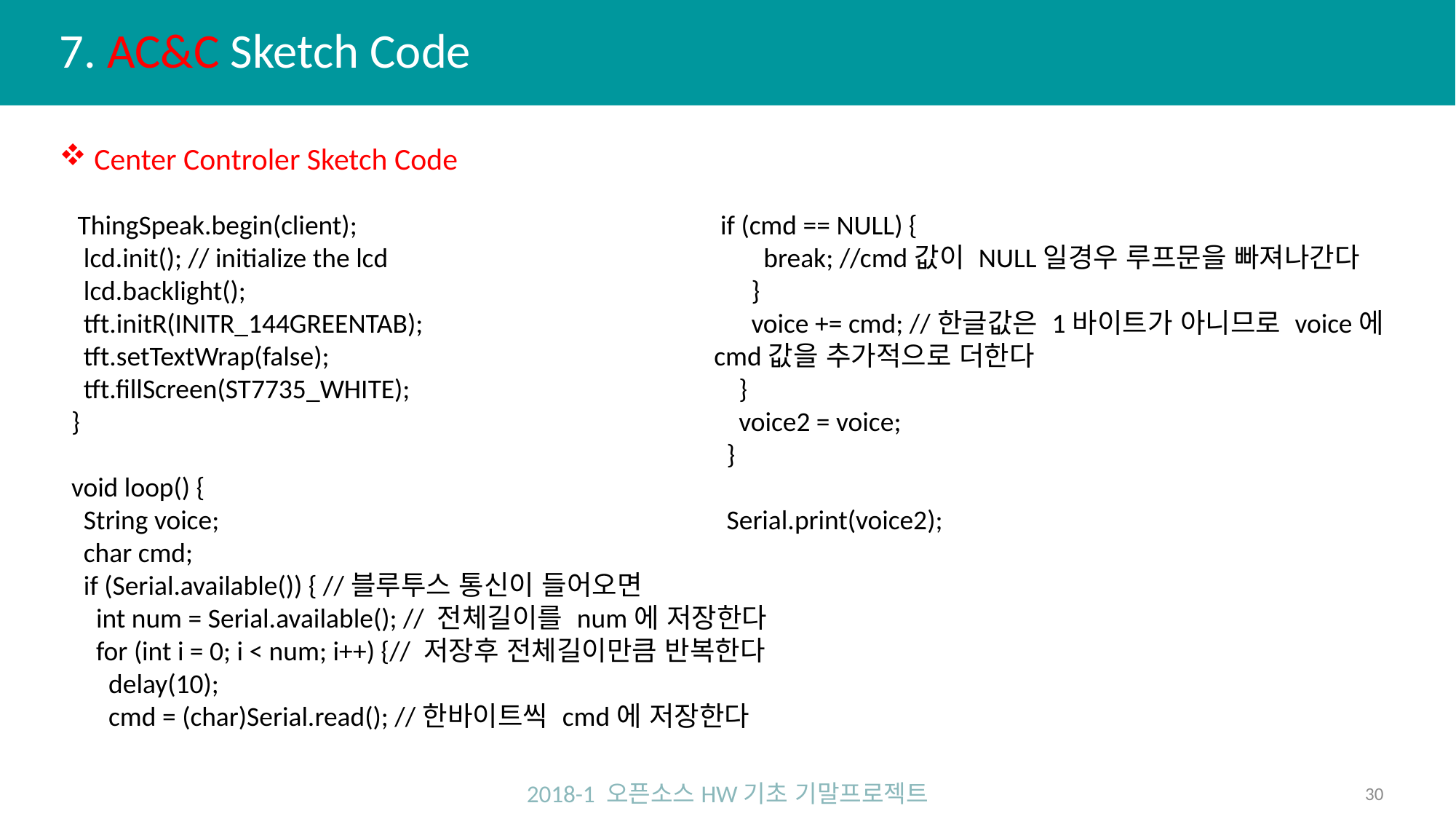

# 7. AC&C Sketch Code
 Center Controler Sketch Code
 ThingSpeak.begin(client);
  lcd.init(); // initialize the lcd
  lcd.backlight();
  tft.initR(INITR_144GREENTAB);
  tft.setTextWrap(false);
  tft.fillScreen(ST7735_WHITE);
}

void loop() {
  String voice;
  char cmd;
  if (Serial.available()) { //블루투스 통신이 들어오면
    int num = Serial.available(); // 전체길이를 num에 저장한다
    for (int i = 0; i < num; i++) {// 저장후 전체길이만큼 반복한다
      delay(10);
      cmd = (char)Serial.read(); //한바이트씩 cmd에 저장한다
 if (cmd == NULL) {
        break; //cmd값이 NULL일경우 루프문을 빠져나간다
      }
      voice += cmd; //한글값은 1바이트가 아니므로 voice에 cmd값을 추가적으로 더한다
    }
    voice2 = voice;
  }

  Serial.print(voice2);
2018-1 오픈소스HW기초 기말프로젝트
30